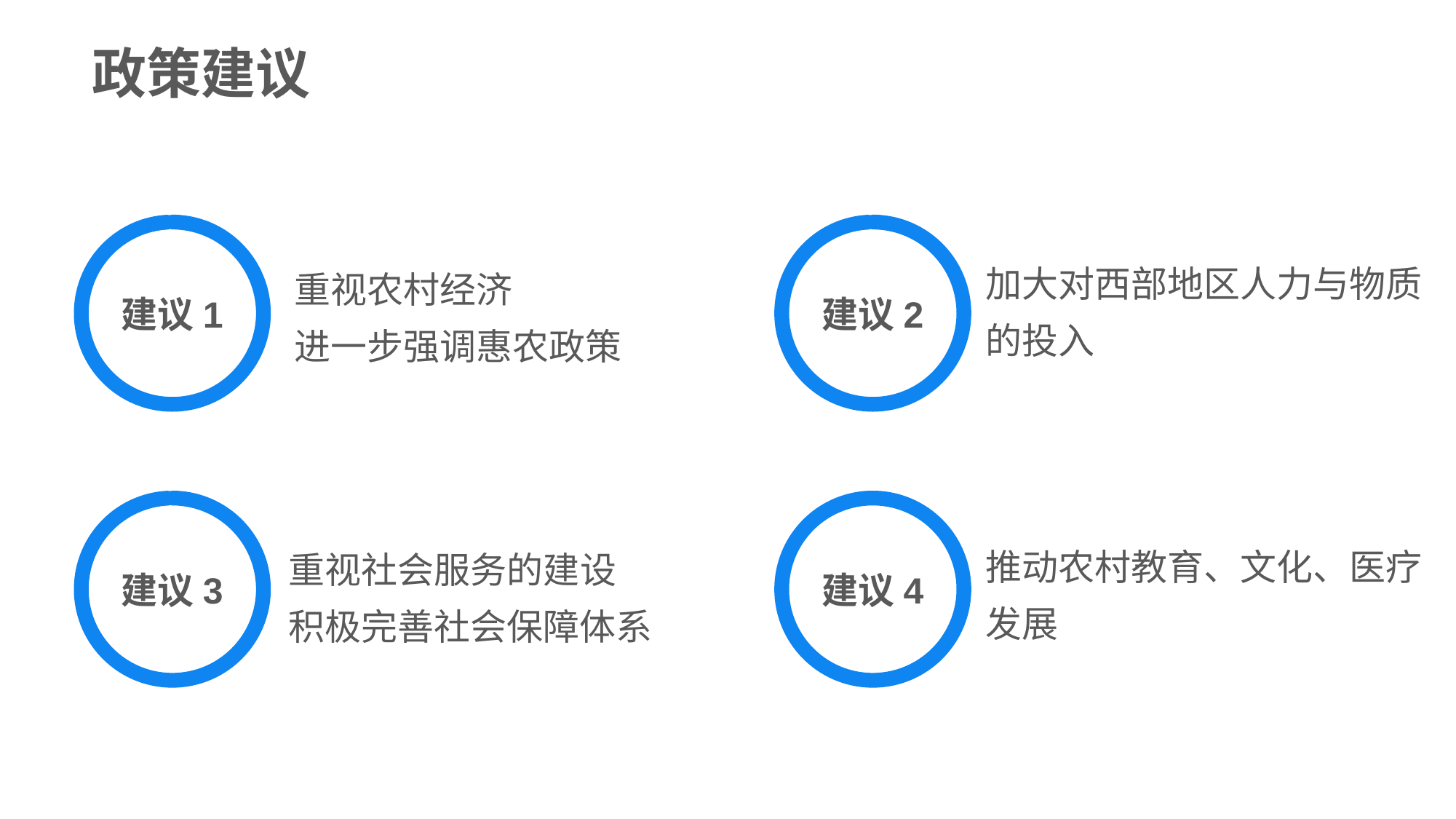

政策建议
重视农村经济
进一步强调惠农政策
加大对西部地区人力与物质的投入
建议1

建议2

推动农村教育、文化、医疗发展
建议3

建议4

重视社会服务的建设
积极完善社会保障体系